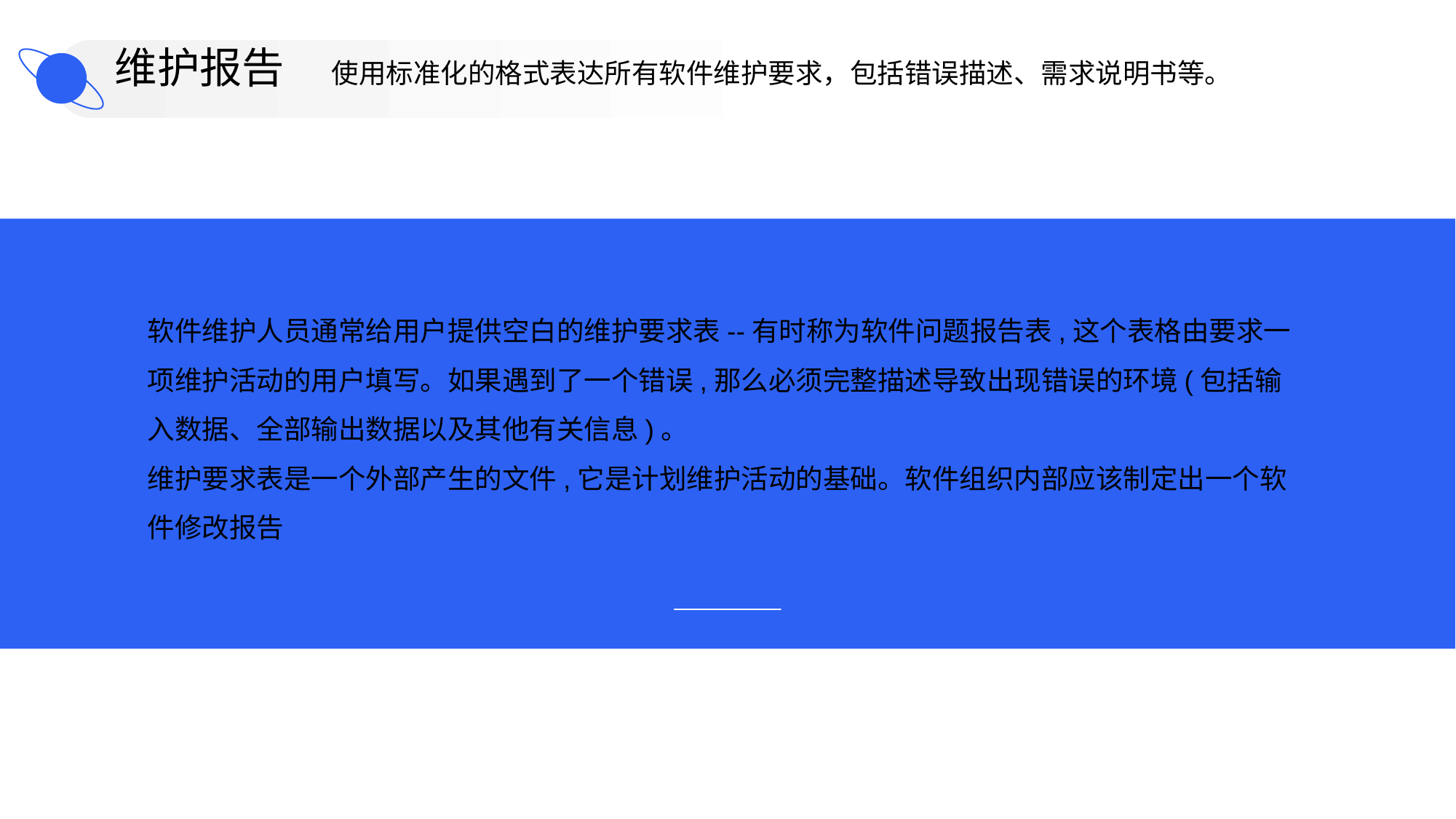

维护报告     使用标准化的格式表达所有软件维护要求，包括错误描述、需求说明书等。

软件维护人员通常给用户提供空白的维护要求表--有时称为软件问题报告表,这个表格由要求一项维护活动的用户填写。如果遇到了一个错误,那么必须完整描述导致出现错误的环境(包括输入数据、全部输出数据以及其他有关信息)。
维护要求表是一个外部产生的文件,它是计划维护活动的基础。软件组织内部应该制定出一个软件修改报告